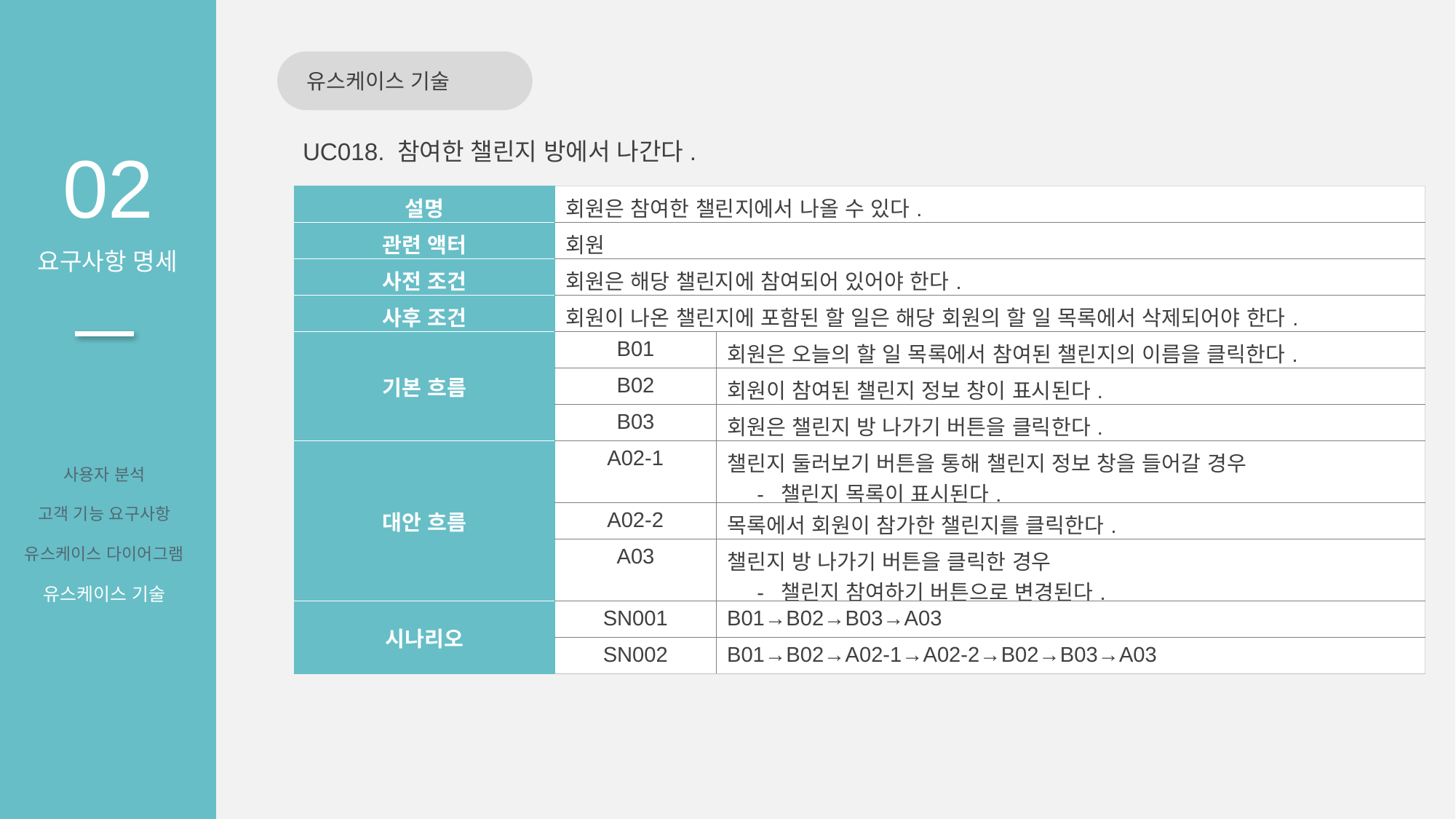

유스케이스 기술
02
요구사항 명세
UC018. 참여한 챌린지 방에서 나간다.
| 설명 | 회원은 참여한 챌린지에서 나올 수 있다. |  |
| --- | --- | --- |
| 관련 액터 | 회원 |  |
| 사전 조건 | 회원은 해당 챌린지에 참여되어 있어야 한다. |  |
| 사후 조건 | 회원이 나온 챌린지에 포함된 할 일은 해당 회원의 할 일 목록에서 삭제되어야 한다. |  |
| 기본 흐름 | B01 | 회원은 오늘의 할 일 목록에서 참여된 챌린지의 이름을 클릭한다. |
|  | B02 | 회원이 참여된 챌린지 정보 창이 표시된다. |
|  | B03 | 회원은 챌린지 방 나가기 버튼을 클릭한다. |
| 대안 흐름 | A02-1 | 챌린지 둘러보기 버튼을 통해 챌린지 정보 창을 들어갈 경우 - 챌린지 목록이 표시된다. |
|  | A02-2 | 목록에서 회원이 참가한 챌린지를 클릭한다. |
|  | A03 | 챌린지 방 나가기 버튼을 클릭한 경우 - 챌린지 참여하기 버튼으로 변경된다. |
| 시나리오 | SN001 | B01→B02→B03→A03 |
|  | SN002 | B01→B02→A02-1→A02-2→B02→B03→A03 |
사용자 분석
고객 기능 요구사항
유스케이스 다이어그램
유스케이스 기술